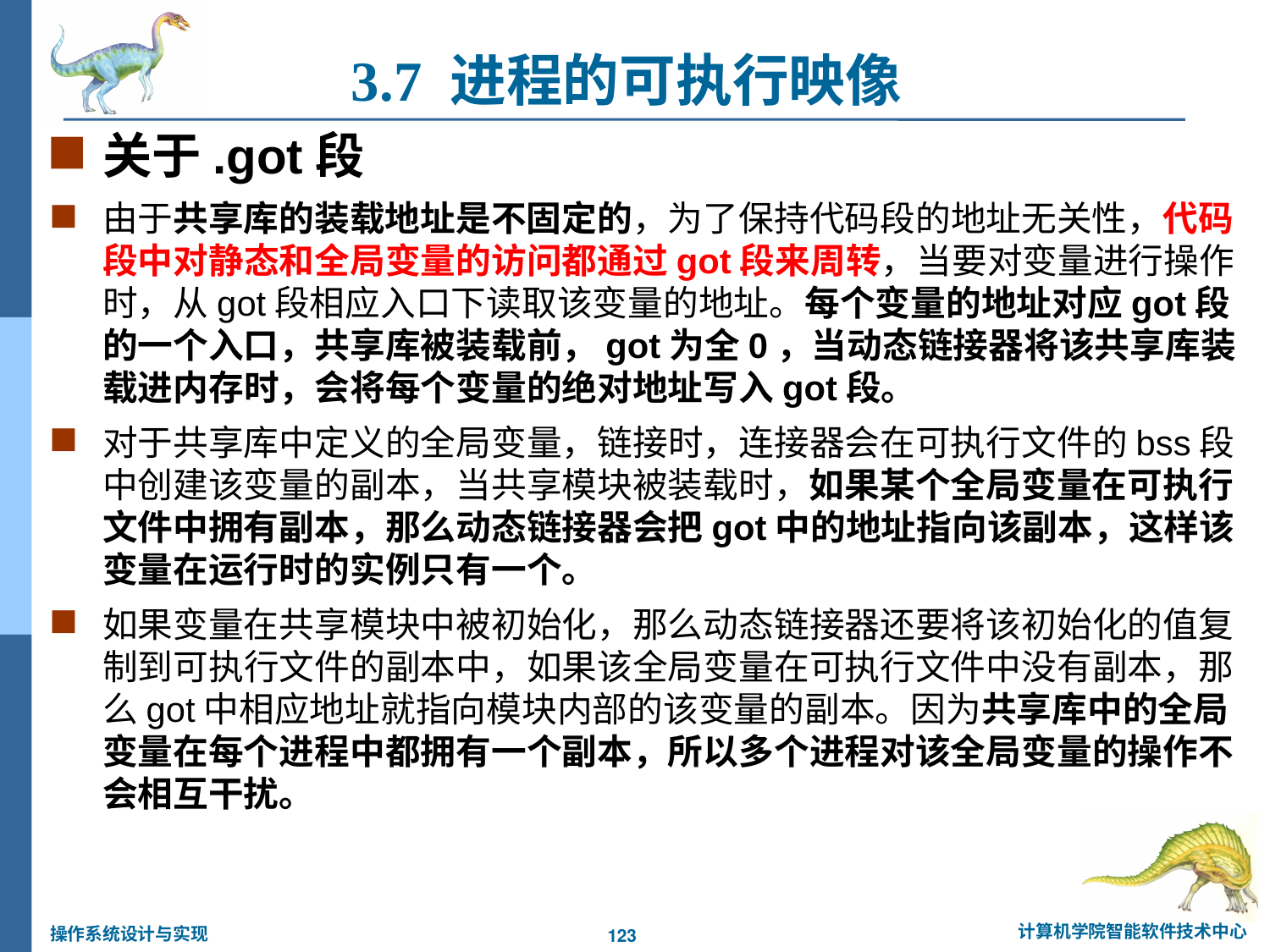

3.7 进程的可执行映像
关于.got段
由于共享库的装载地址是不固定的，为了保持代码段的地址无关性，代码段中对静态和全局变量的访问都通过got段来周转，当要对变量进行操作时，从got段相应入口下读取该变量的地址。每个变量的地址对应got段的一个入口，共享库被装载前，got为全0，当动态链接器将该共享库装载进内存时，会将每个变量的绝对地址写入got段。
对于共享库中定义的全局变量，链接时，连接器会在可执行文件的bss段中创建该变量的副本，当共享模块被装载时，如果某个全局变量在可执行文件中拥有副本，那么动态链接器会把got中的地址指向该副本，这样该变量在运行时的实例只有一个。
如果变量在共享模块中被初始化，那么动态链接器还要将该初始化的值复制到可执行文件的副本中，如果该全局变量在可执行文件中没有副本，那么got中相应地址就指向模块内部的该变量的副本。因为共享库中的全局变量在每个进程中都拥有一个副本，所以多个进程对该全局变量的操作不会相互干扰。